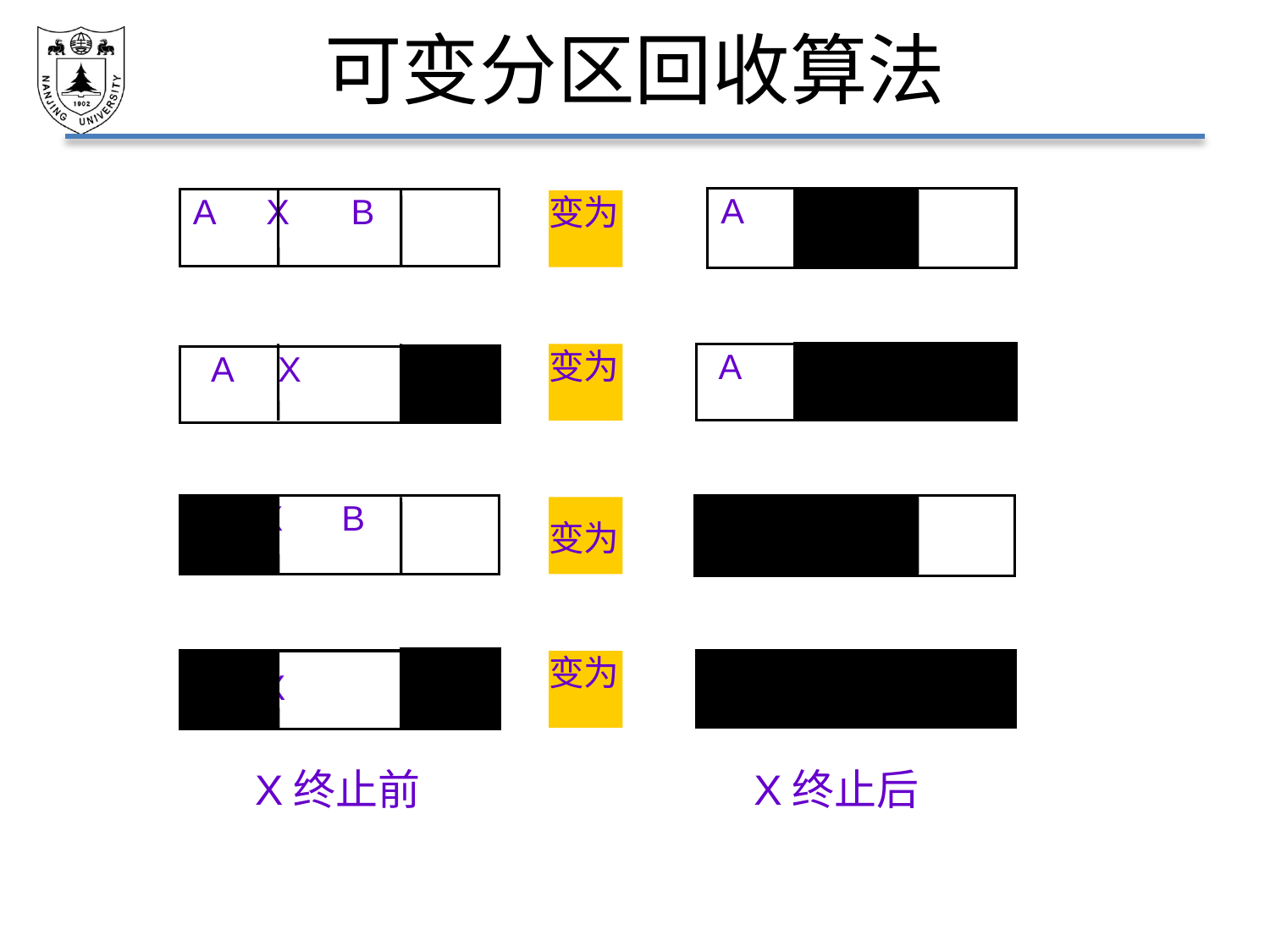

# 可变分区回收算法

   A                          B
   A       X        B

变为

变为
     A

    A         X
                                B
                  X      B

变为

      X

变为

X终止前
X终止后